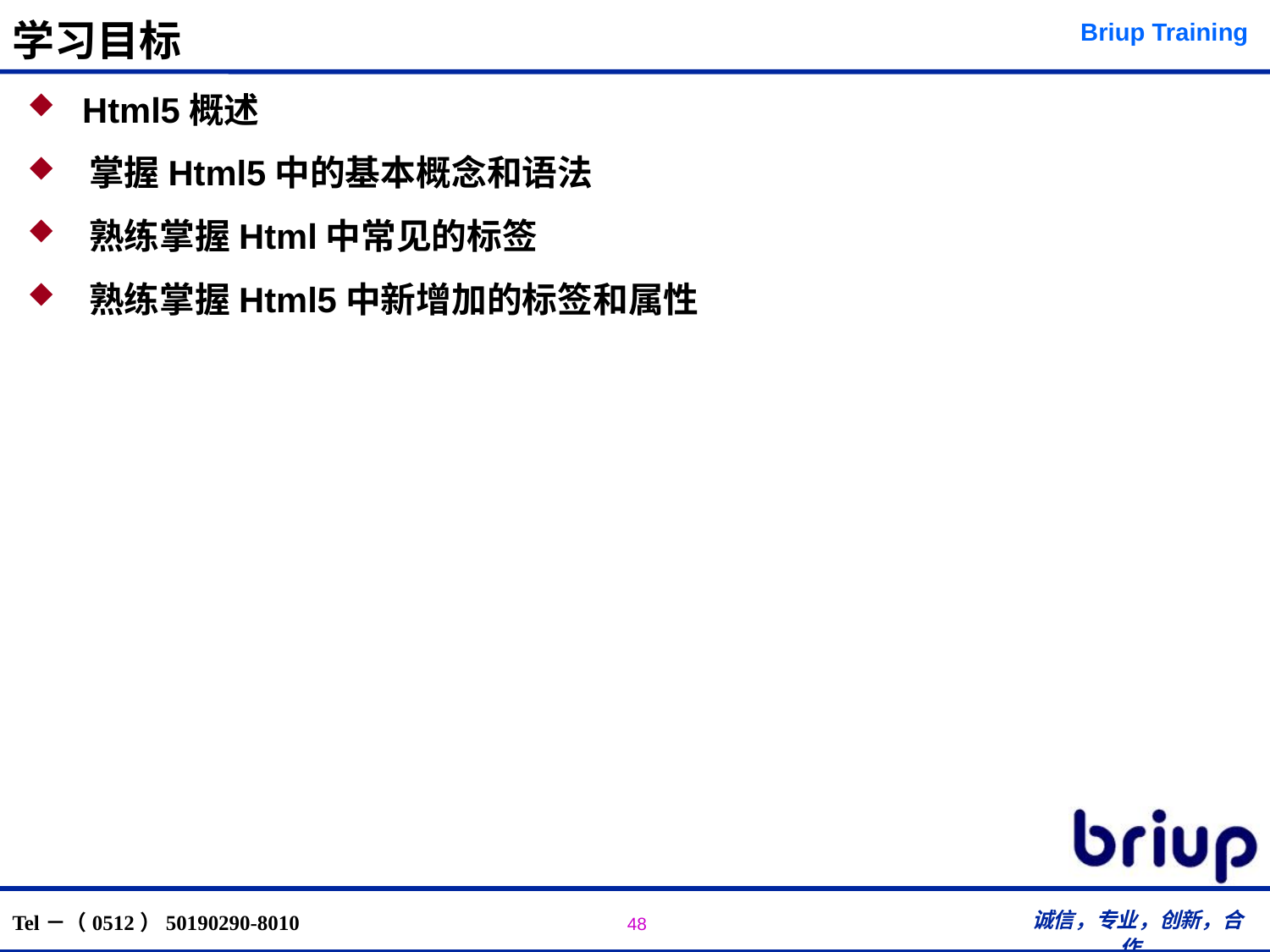

学习目标
 Html5概述
 掌握Html5中的基本概念和语法
 熟练掌握Html中常见的标签
 熟练掌握Html5中新增加的标签和属性